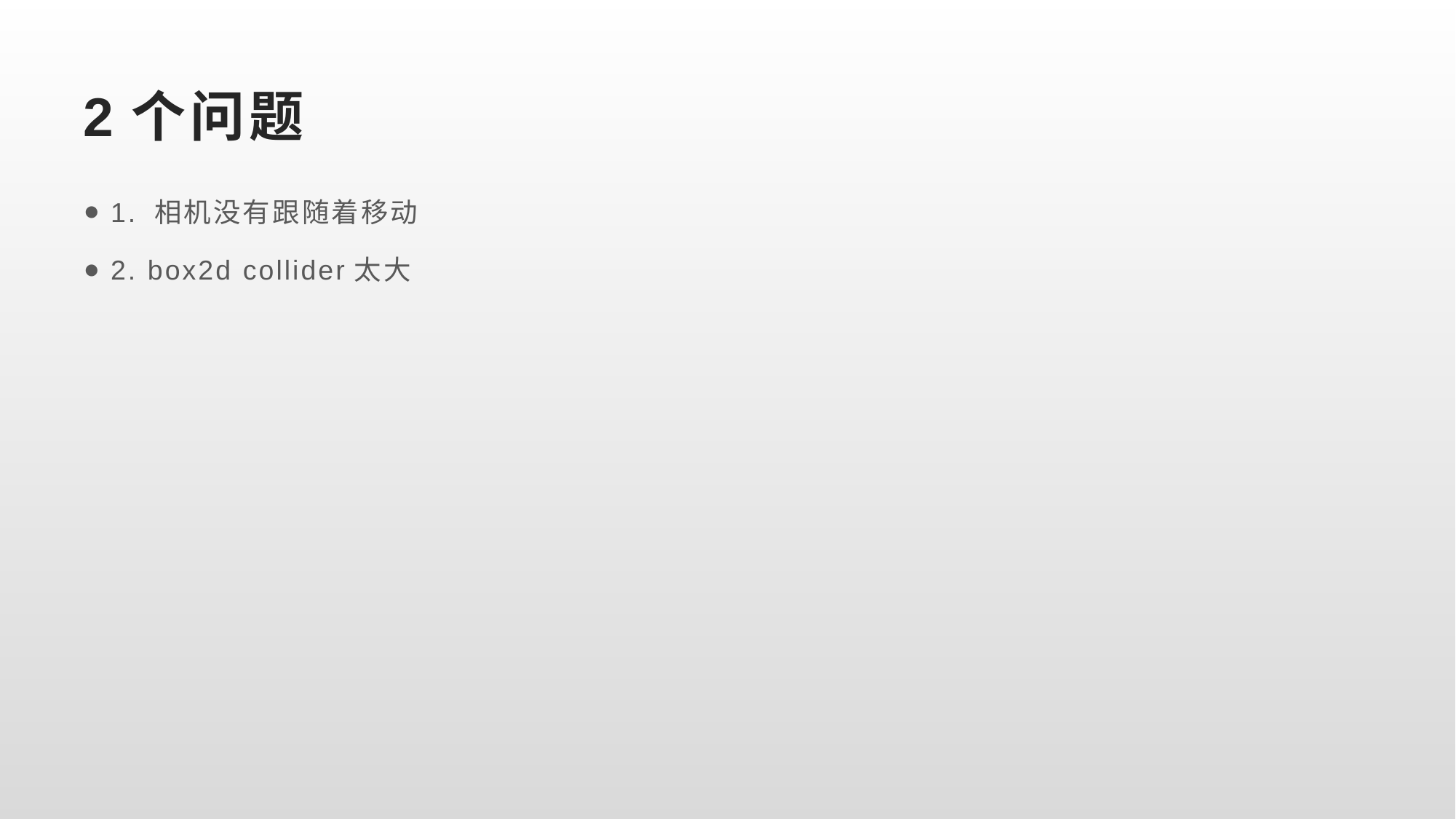

# 2个问题
1. 相机没有跟随着移动
2. box2d collider太大